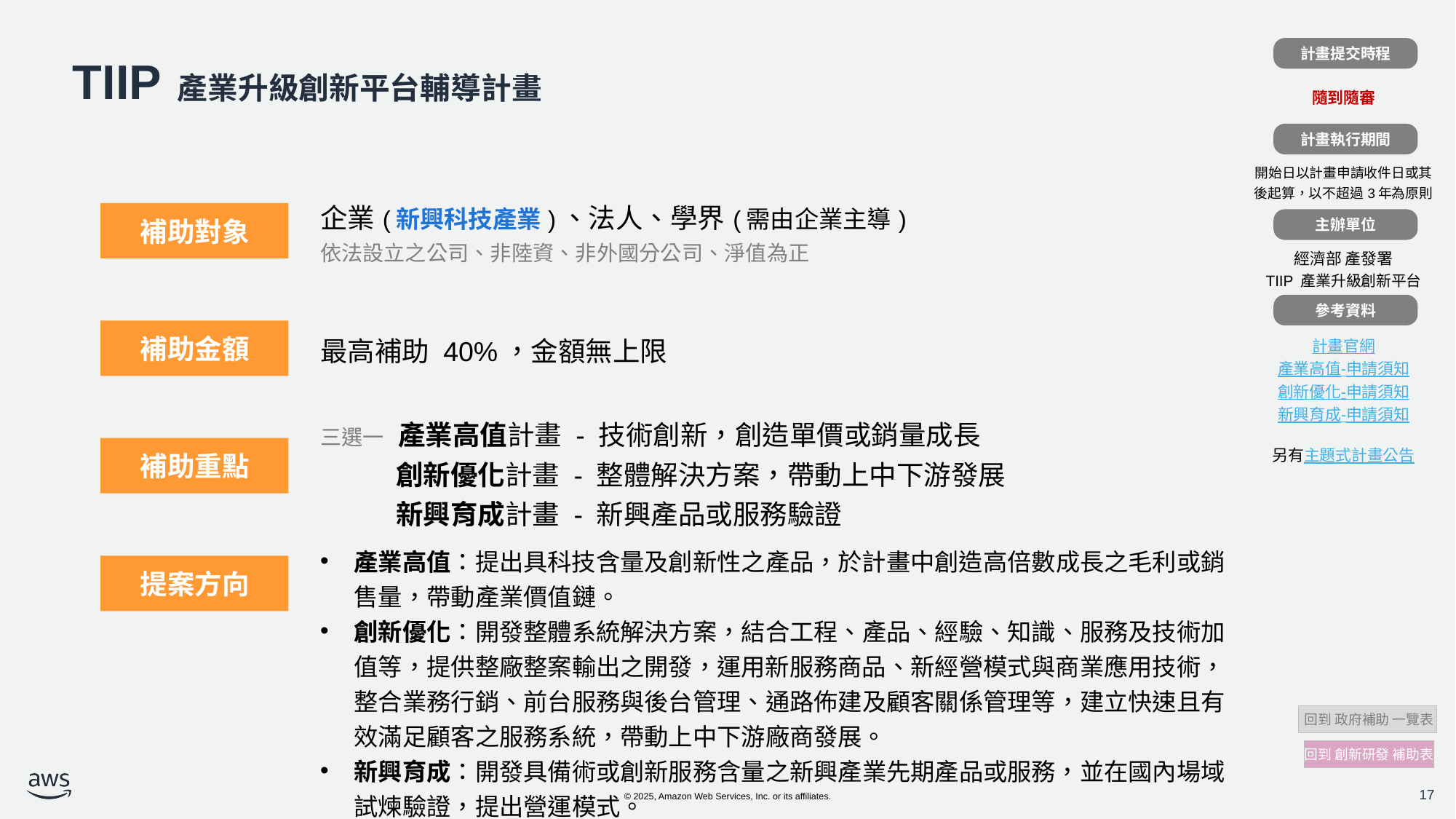

計畫提交時程
|  |
| --- |
| 隨到隨審 |
|  |
| 開始日以計畫申請收件日或其後起算，以不超過3年為原則 |
|  |
| 經濟部 產發署 TIIP 產業升級創新平台 |
|  |
| 計畫官網 產業高值-申請須知 創新優化-申請須知 新興育成-申請須知 另有主題式計畫公告 |
# TIIP 產業升級創新平台輔導計畫
計畫執行期間
| 計畫補助對象 | 企業(新興科技產業)、法人、學界(需由企業主導) 依法設立之公司、非陸資、非外國分公司、淨值為正 |
| --- | --- |
| 計畫補助金額 | 最高補助 40%，金額無上限 |
| 計畫補助條件 | 三選一 產業高值計畫 - 技術創新，創造單價或銷量成長 創新優化計畫 - 整體解決方案，帶動上中下游發展 新興育成計畫 - 新興產品或服務驗證 |
|  | 產業高值：提出具科技含量及創新性之產品，於計畫中創造高倍數成長之毛利或銷售量，帶動產業價值鏈。 創新優化：開發整體系統解決方案，結合工程、產品、經驗、知識、服務及技術加值等，提供整廠整案輸出之開發，運用新服務商品、新經營模式與商業應用技術，整合業務行銷、前台服務與後台管理、通路佈建及顧客關係管理等，建立快速且有效滿足顧客之服務系統，帶動上中下游廠商發展。 新興育成：開發具備術或創新服務含量之新興產業先期產品或服務，並在國內場域試煉驗證，提出營運模式。 |
補助對象
主辦單位
參考資料
補助金額
補助重點
提案方向
 回到 政府補助 一覽表
回到 創新研發 補助表
17